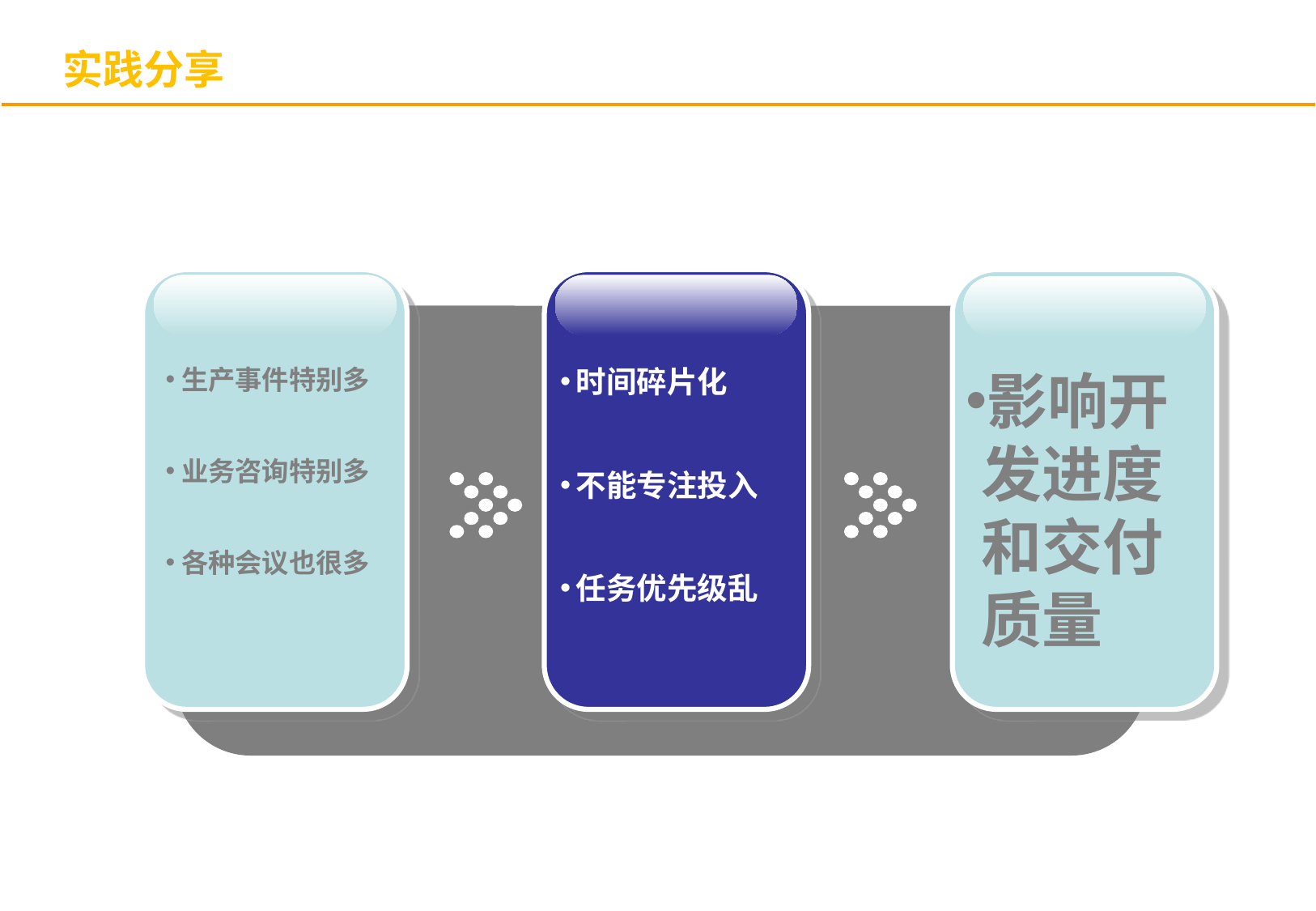

实践分享

生产事件特别多

业务咨询特别多

各种会议也很多
时间碎片化

不能专注投入

任务优先级乱
影响开发进度和交付质量